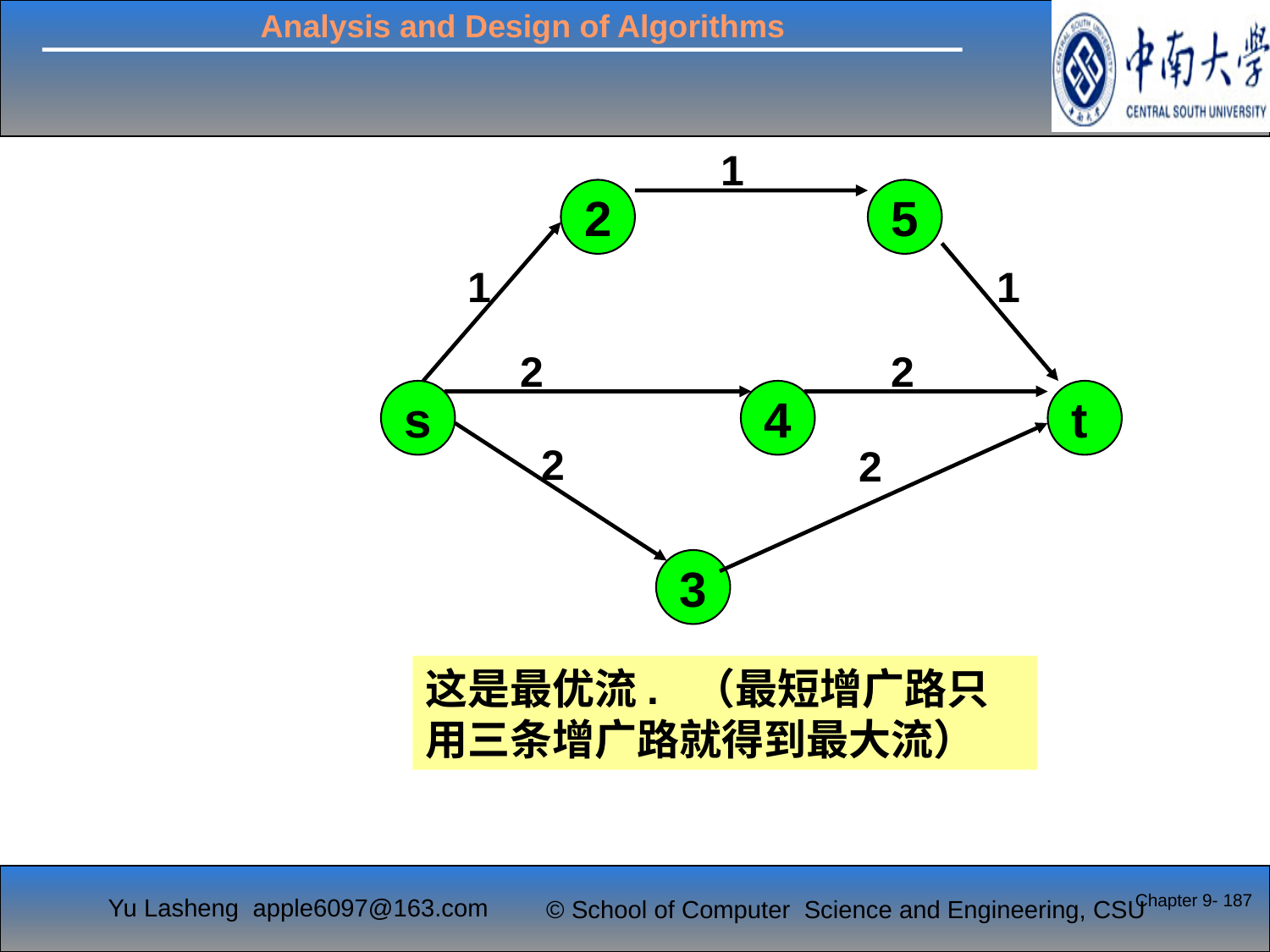

1
2
5

1
1
2
2
s
4
t

2
2
3
这是最优流.  （最短增广路只用三条增广路就得到最大流）
Chapter 9- 187